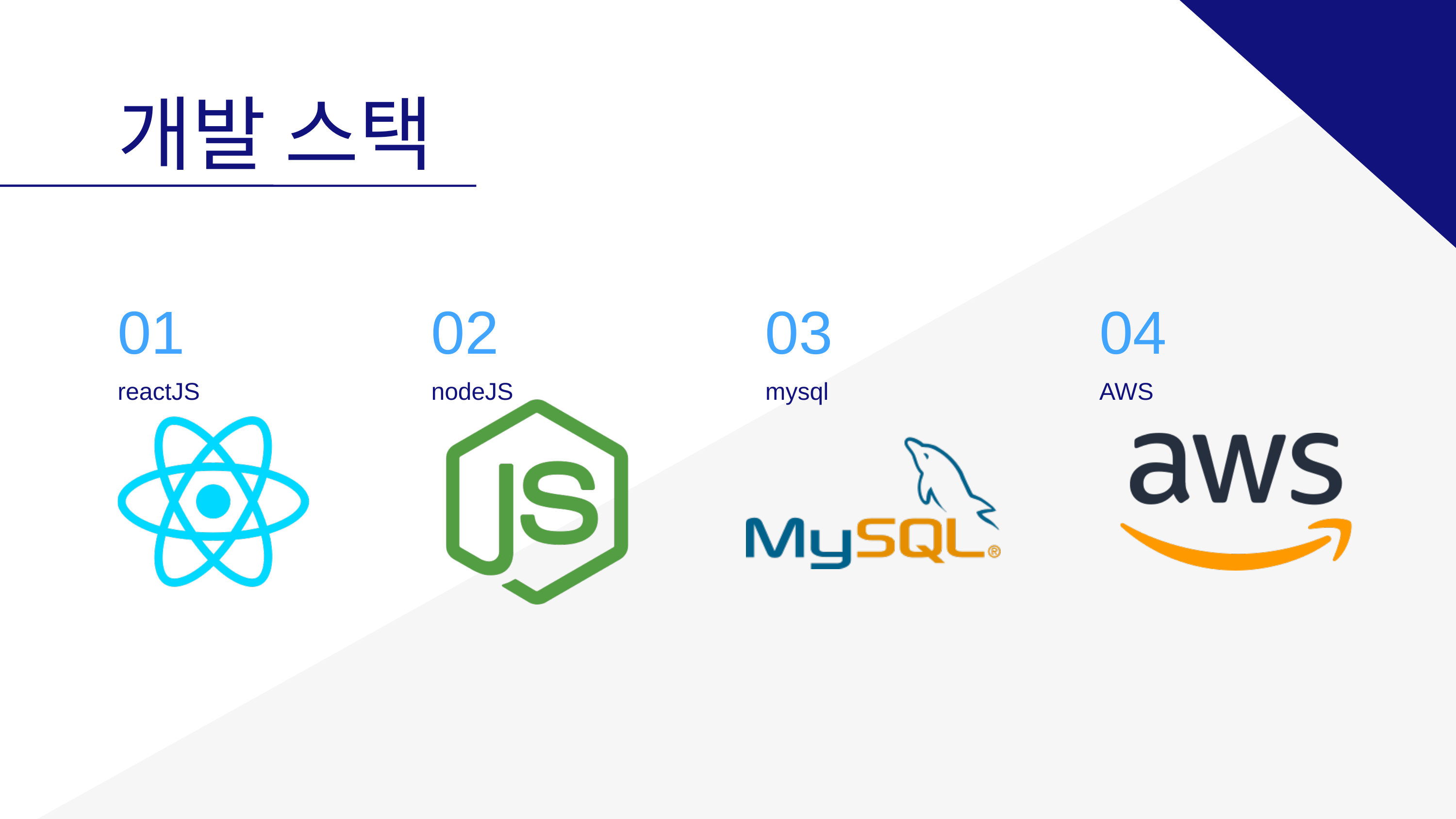

개발 스택

01
02
03
04
reactJS
nodeJS
mysql
AWS